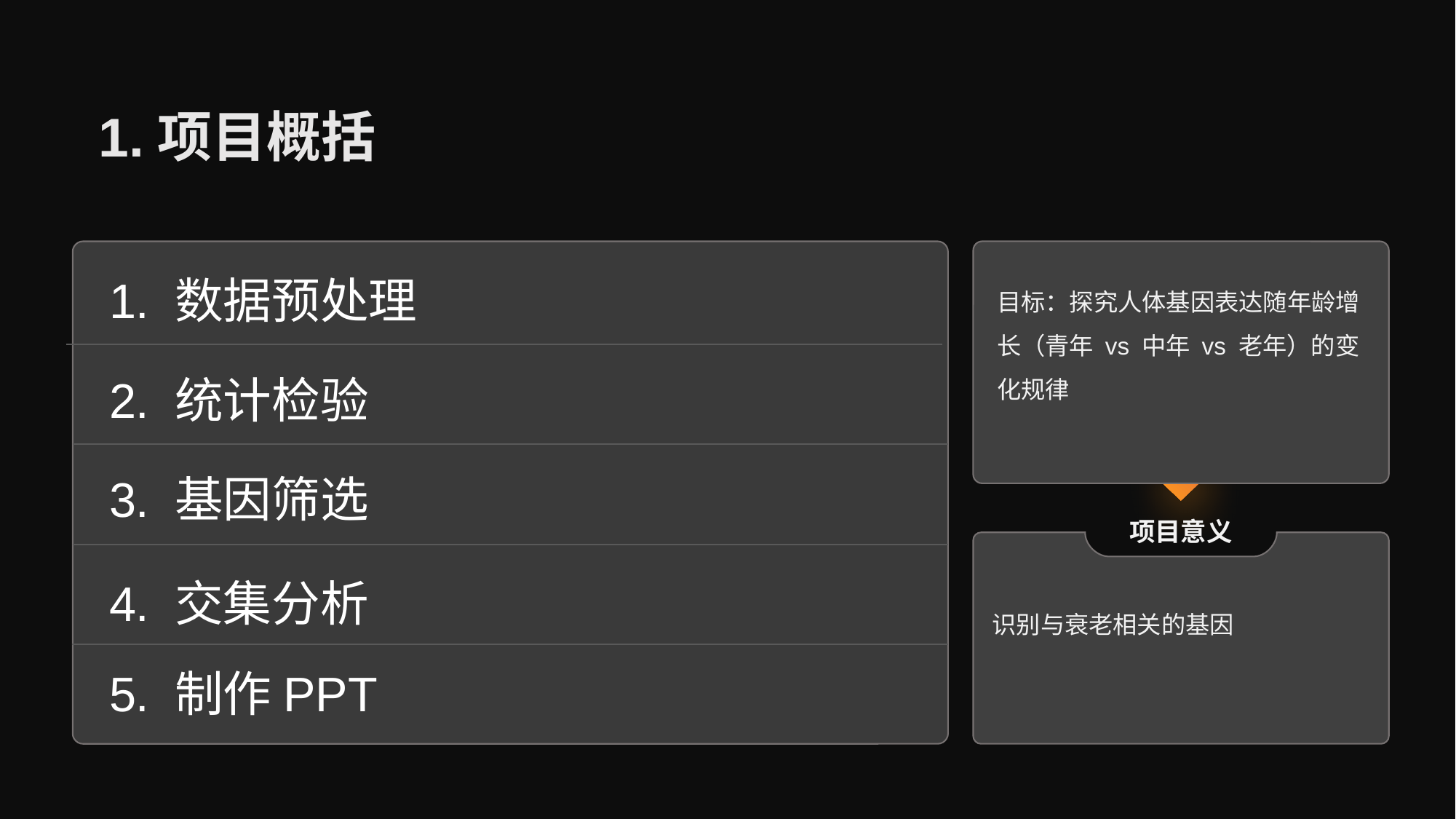

1.项目概括

1. 数据预处理
目标：探究人体基因表达随年龄增长（青年 vs 中年 vs 老年）的变化规律
2. 统计检验
3. 基因筛选

项目意义

4. 交集分析
识别与衰老相关的基因
5. 制作PPT